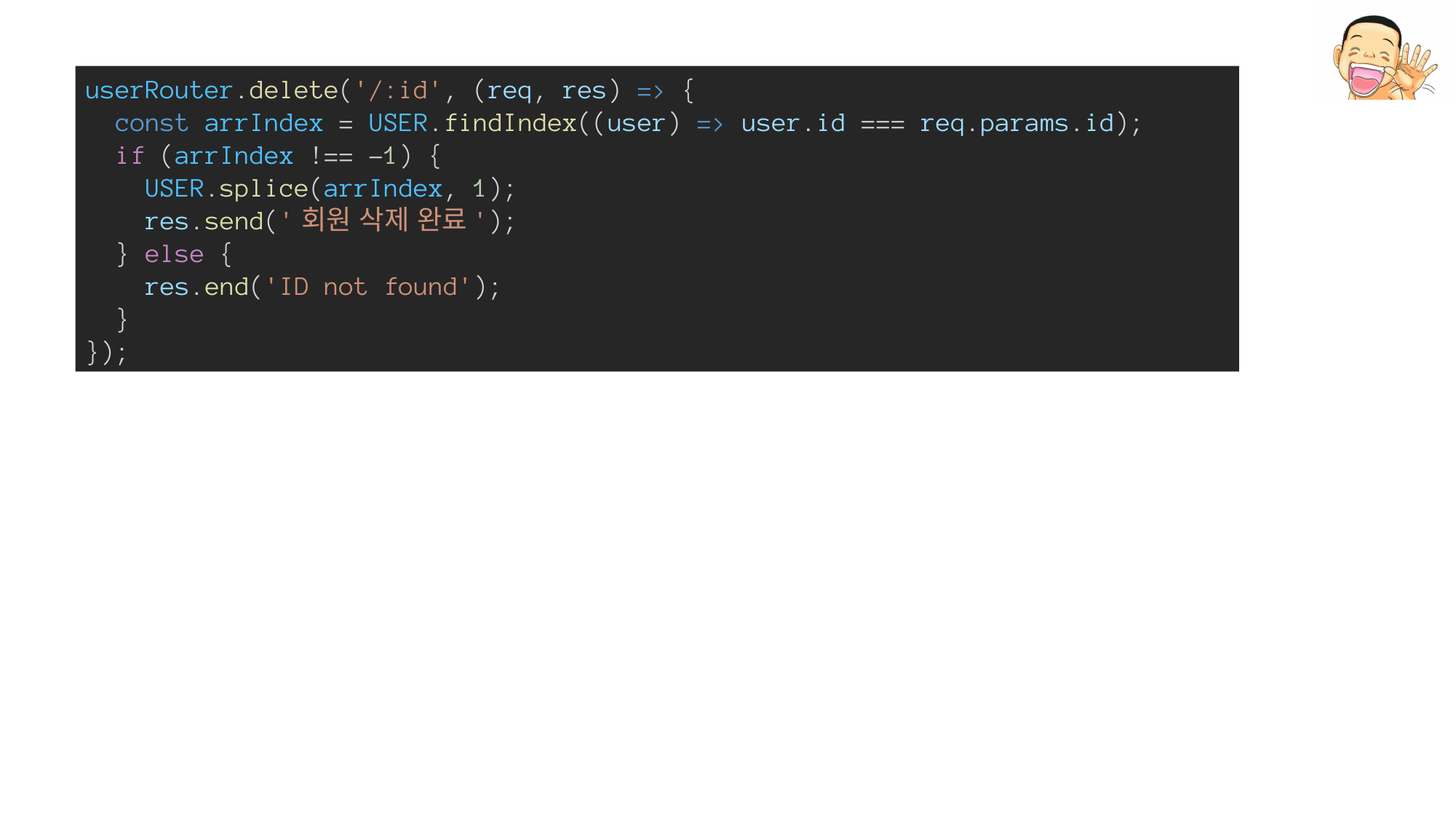

userRouter.delete('/:id', (req, res) => {
  const arrIndex = USER.findIndex((user) => user.id === req.params.id);
  if (arrIndex !== -1) {
    USER.splice(arrIndex, 1);
    res.send('회원 삭제 완료');
  } else {
    res.end('ID not found');
  }
});